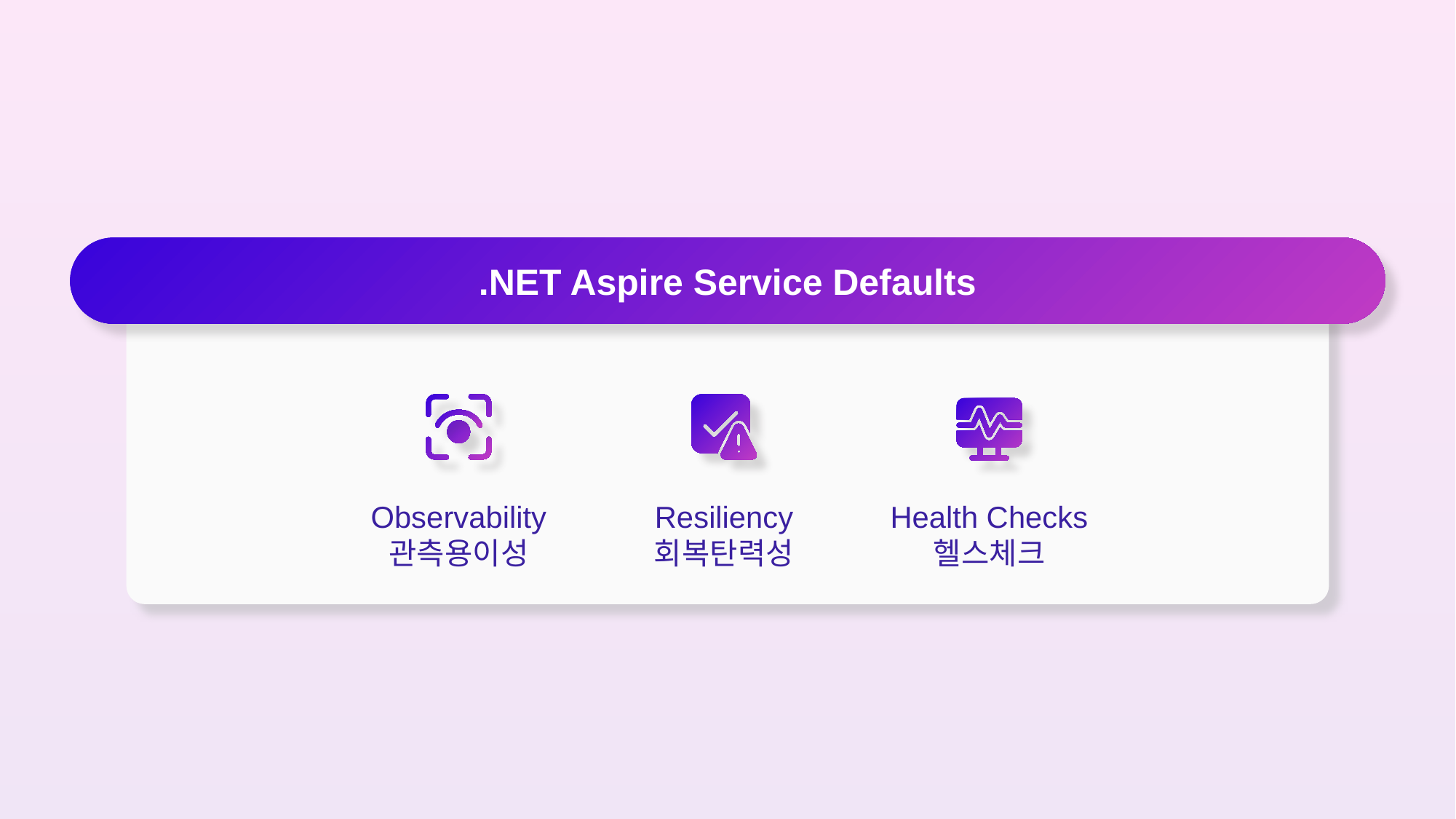

.NET Aspire Service Defaults

Observability
관측용이성
Resiliency
회복탄력성
Health Checks
헬스체크